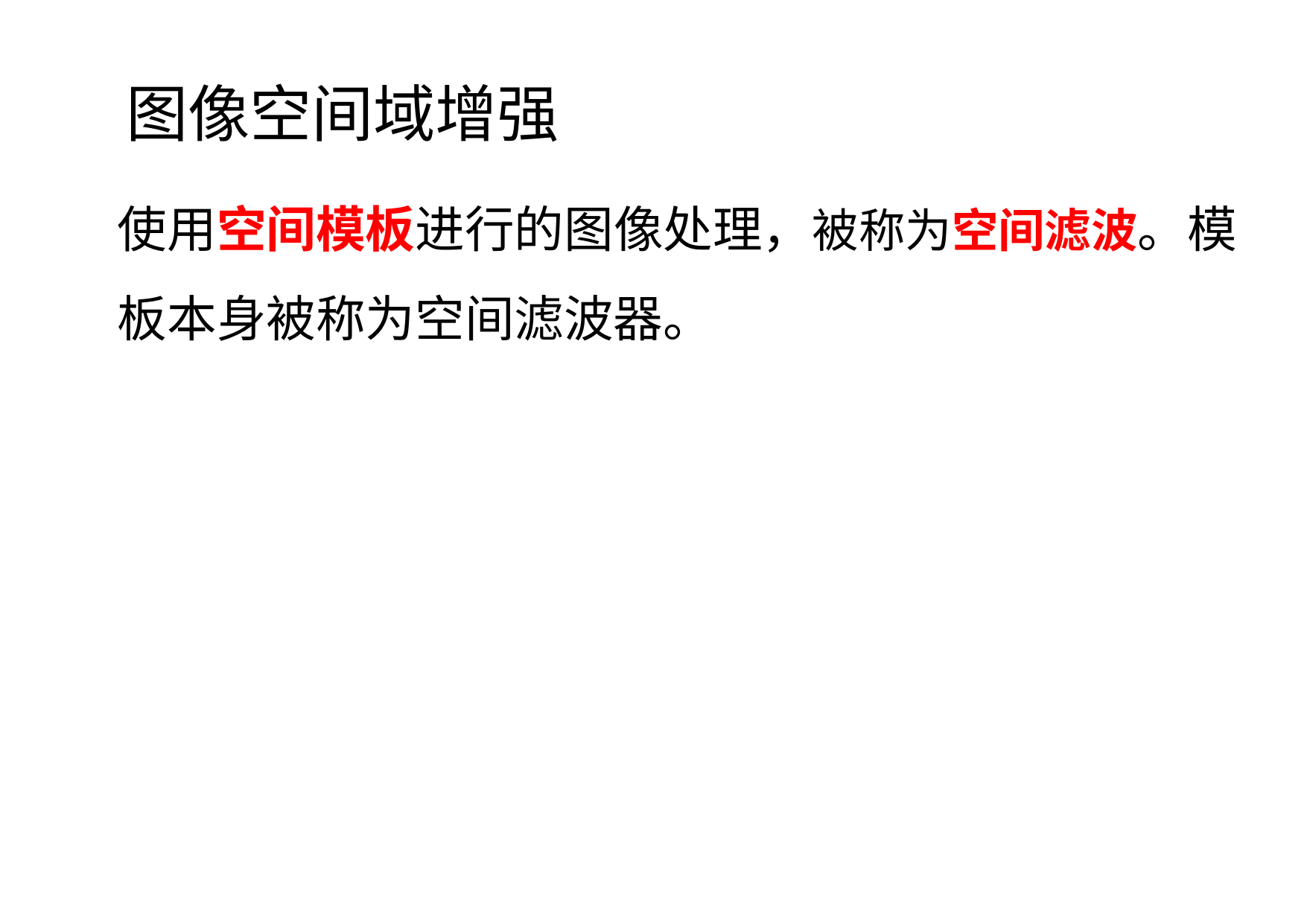

图像空间域增强
使用空间模板进行的图像处理，被称为空间滤波。模板本身被称为空间滤波器。